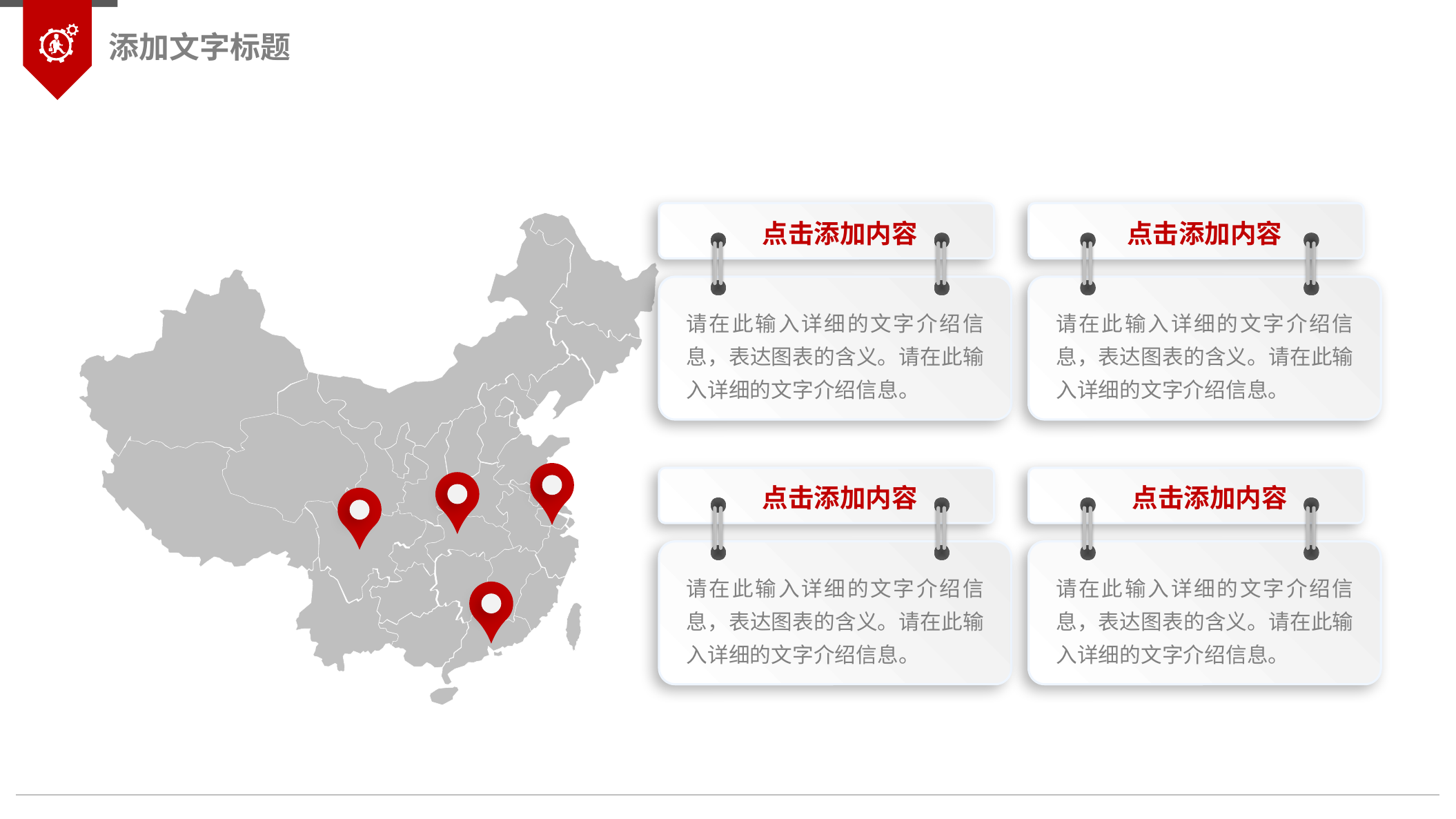

添加文字标题

点击添加内容
点击添加内容

请在此输入详细的文字介绍信息，表达图表的含义。请在此输入详细的文字介绍信息。
请在此输入详细的文字介绍信息，表达图表的含义。请在此输入详细的文字介绍信息。

点击添加内容
点击添加内容

请在此输入详细的文字介绍信息，表达图表的含义。请在此输入详细的文字介绍信息。
请在此输入详细的文字介绍信息，表达图表的含义。请在此输入详细的文字介绍信息。